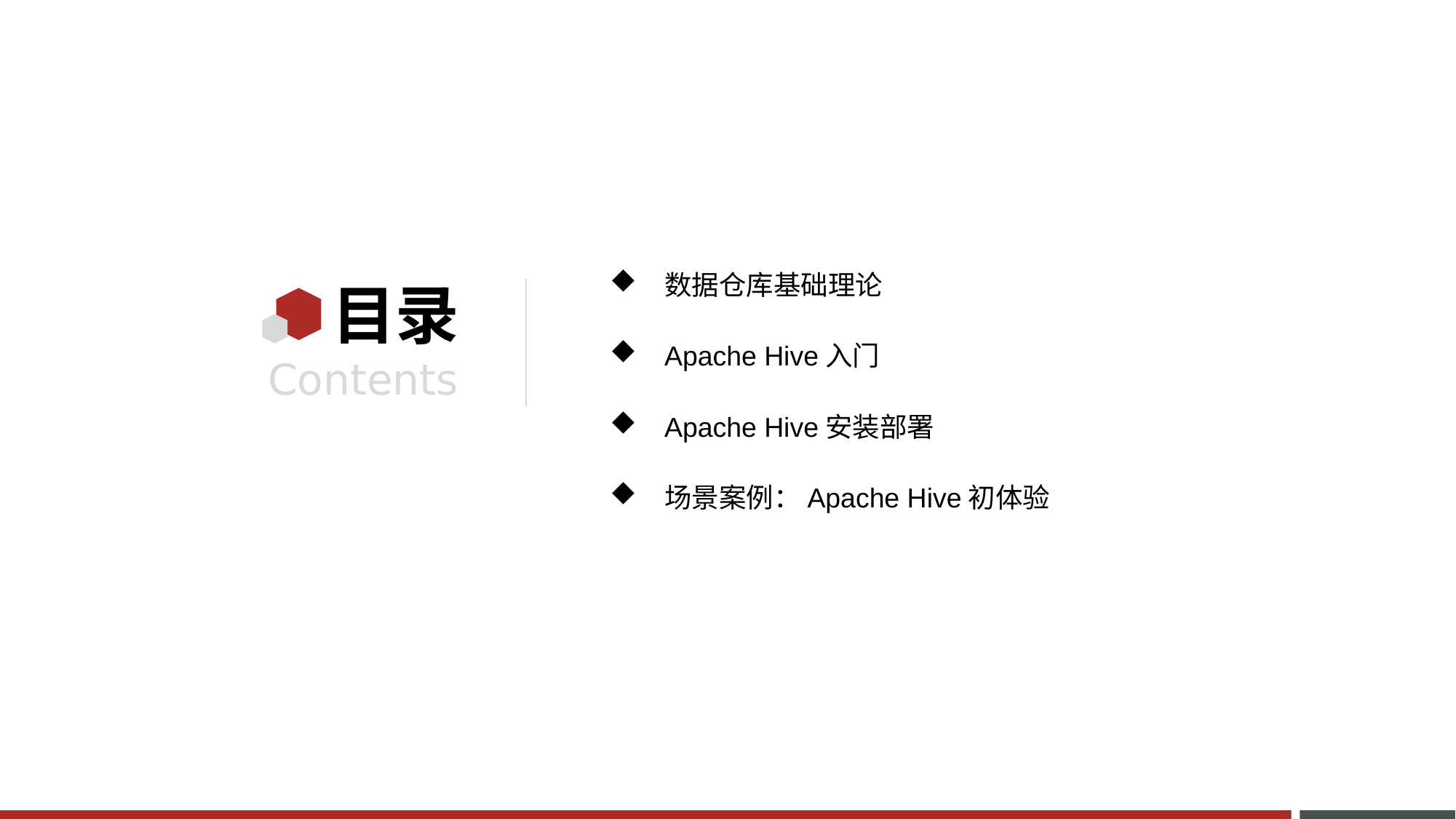

数据仓库基础理论
Apache Hive入门
Apache Hive安装部署
场景案例：Apache Hive初体验